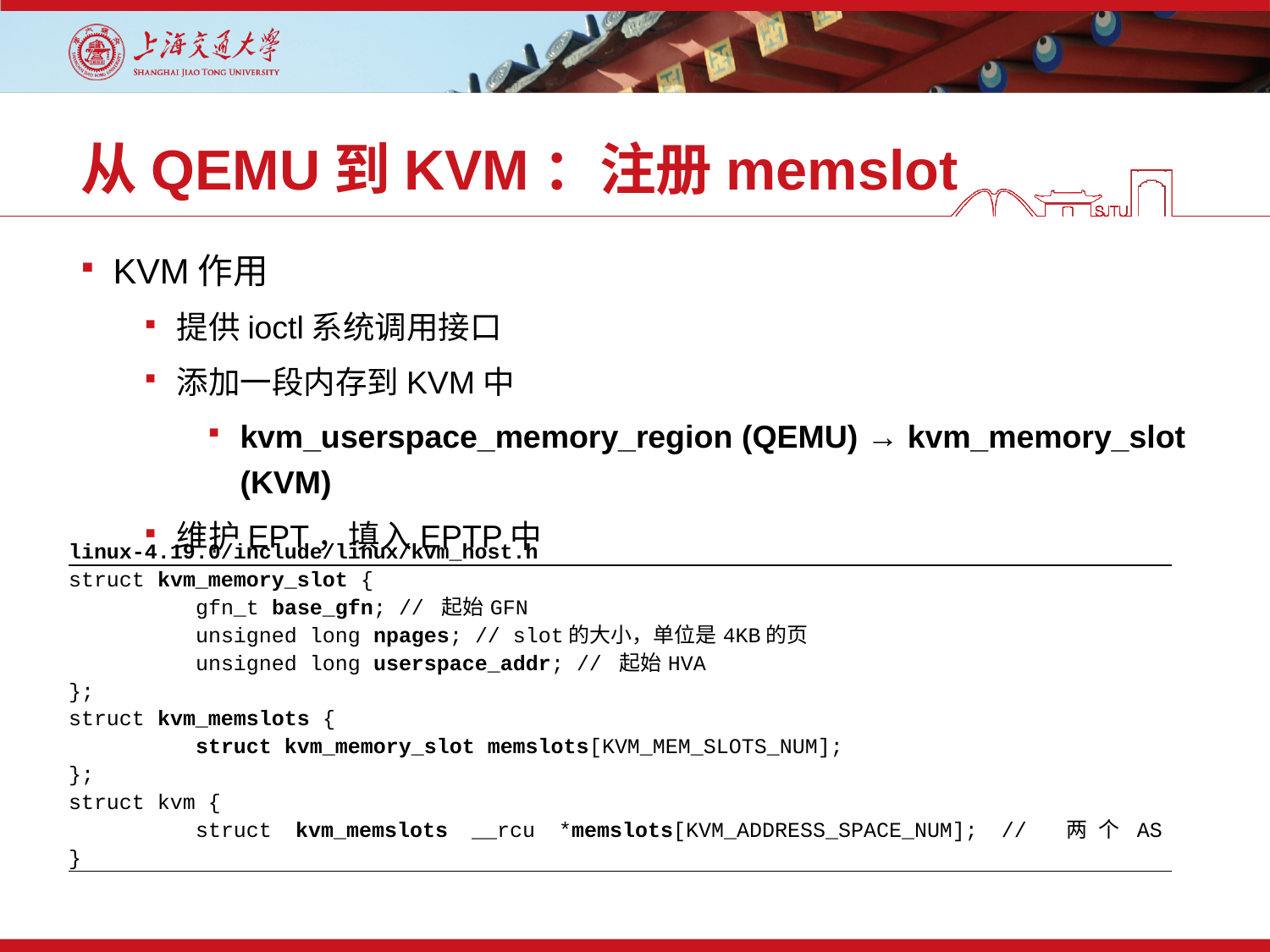

# 从QEMU到KVM：注册memslot
KVM作用
提供ioctl系统调用接口
添加一段内存到KVM中
kvm_userspace_memory_region (QEMU) → kvm_memory_slot (KVM)
维护EPT，填入EPTP中

| linux-4.19.0/include/linux/kvm\_host.h |
| --- |
| struct kvm\_memory\_slot { gfn\_t base\_gfn; // 起始GFN unsigned long npages; // slot的大小，单位是4KB的页 unsigned long userspace\_addr; // 起始HVA }; struct kvm\_memslots { struct kvm\_memory\_slot memslots[KVM\_MEM\_SLOTS\_NUM]; }; struct kvm { struct kvm\_memslots \_\_rcu \*memslots[KVM\_ADDRESS\_SPACE\_NUM]; // 两个AS } |